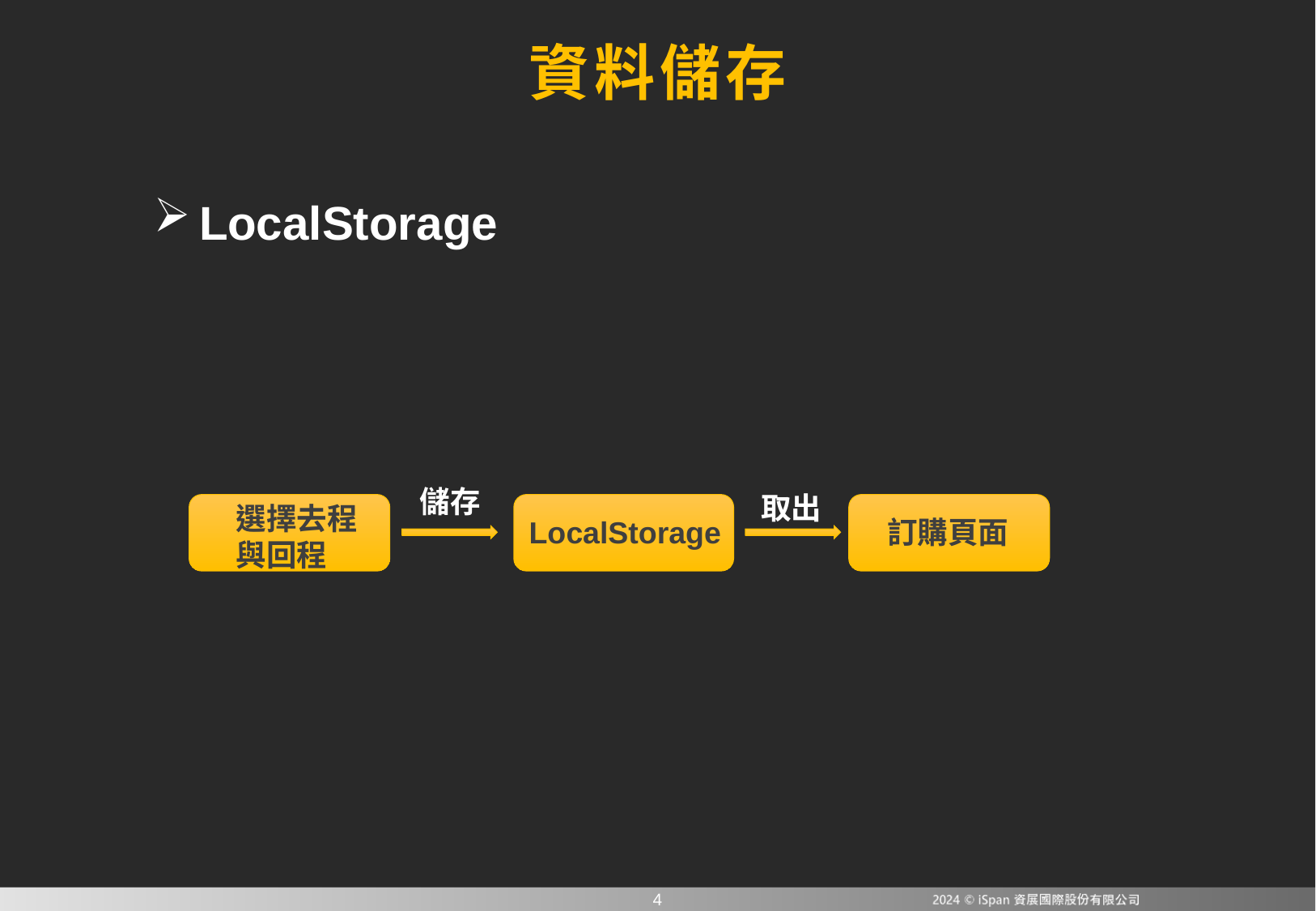

資料儲存
LocalStorage
儲存
取出
選擇去程與回程

LocalStorage
訂購頁面